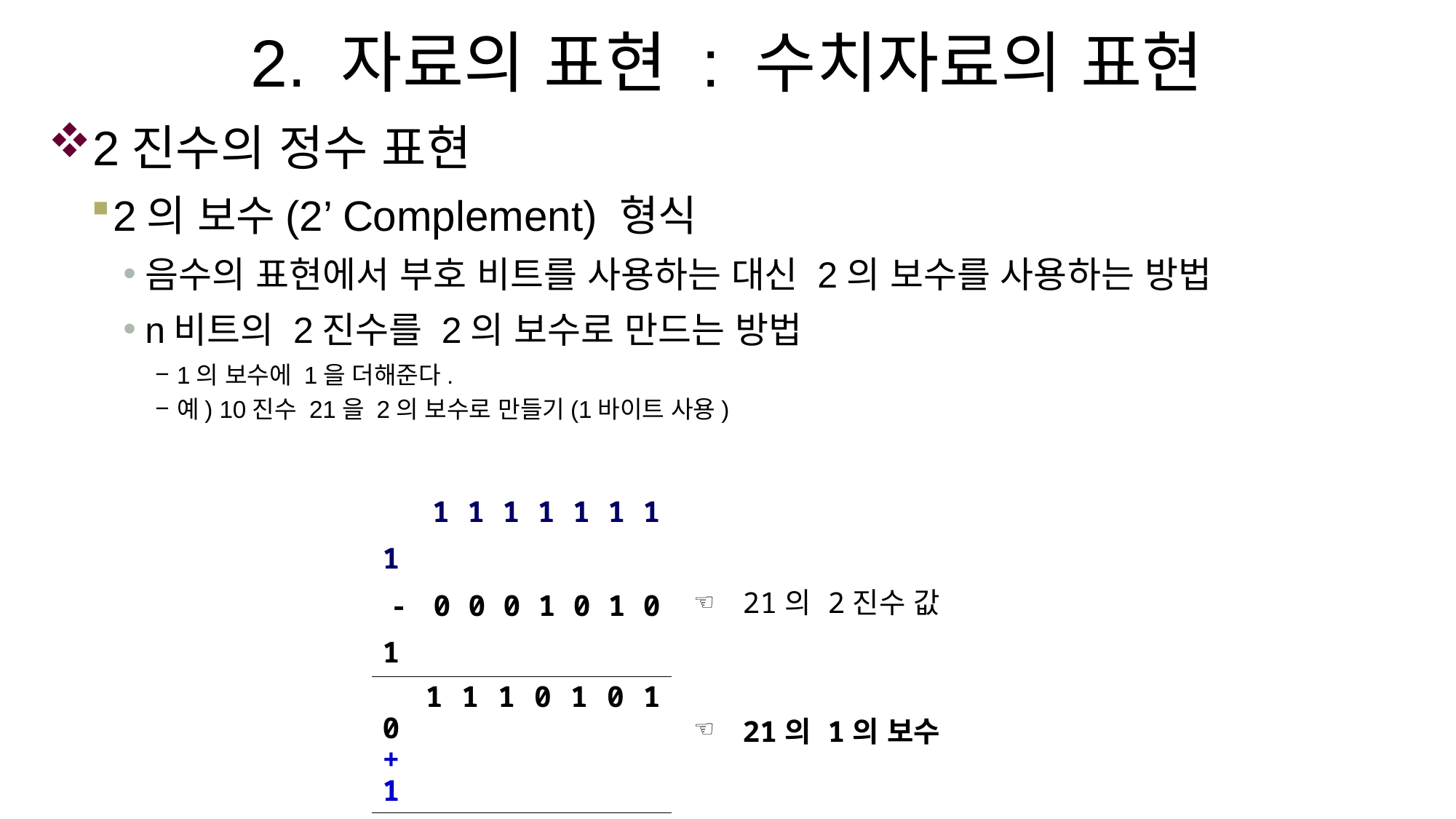

# 2. 자료의 표현 : 수치자료의 표현
2진수의 정수 표현
2의 보수(2’ Complement) 형식
음수의 표현에서 부호 비트를 사용하는 대신 2의 보수를 사용하는 방법
n비트의 2진수를 2의 보수로 만드는 방법
1의 보수에 1을 더해준다.
예) 10진수 21을 2의 보수로 만들기(1바이트 사용)
| 1 1 1 1 1 1 1 1  -  0 0 0 1 0 1 0 1 | ☜ | 21의 2진수 값 |
| --- | --- | --- |
| 1 1 1 0 1 0 1 0 + 1 | ☜ | 21의 1의 보수 |
| 1 1 1 0 1 0 1 1 | ☜ | 21의 2의 보수 |